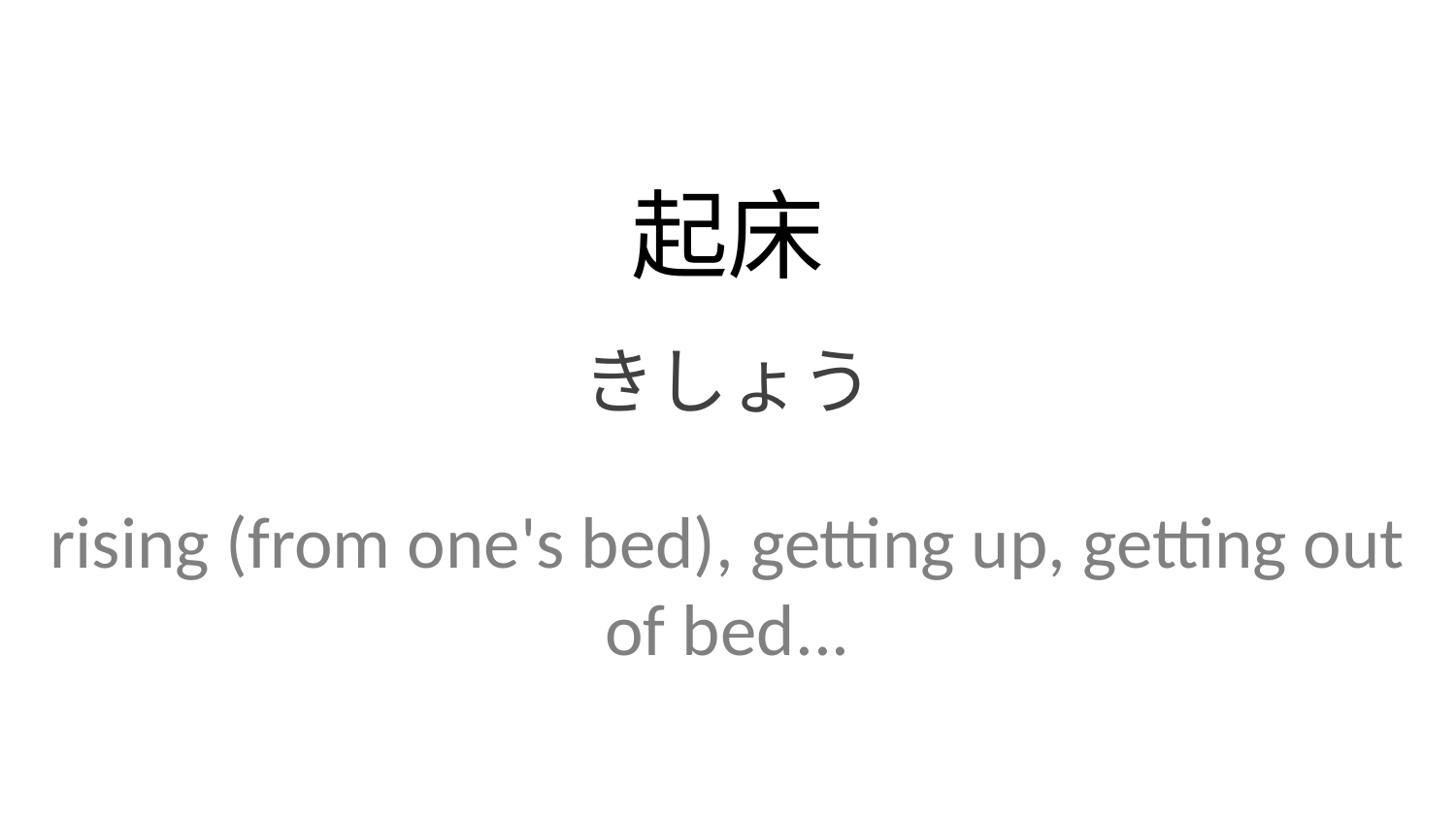

起床

きしょう
rising (from one's bed), getting up, getting out of bed...